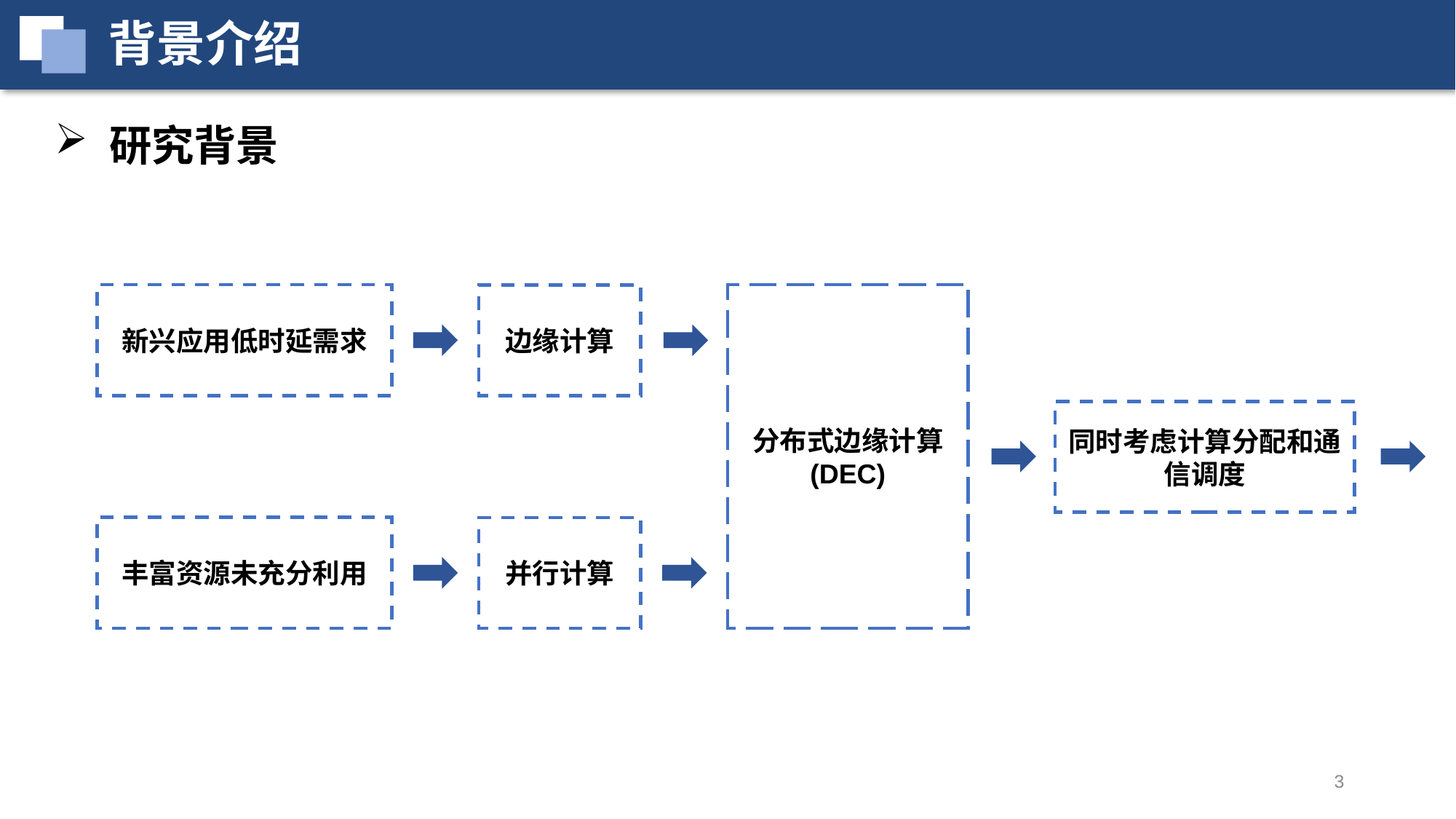

背景介绍

研究背景
新兴应用低时延需求
分布式边缘计算
(DEC)
边缘计算

同时考虑计算分配和通信调度

丰富资源未充分利用
并行计算

3